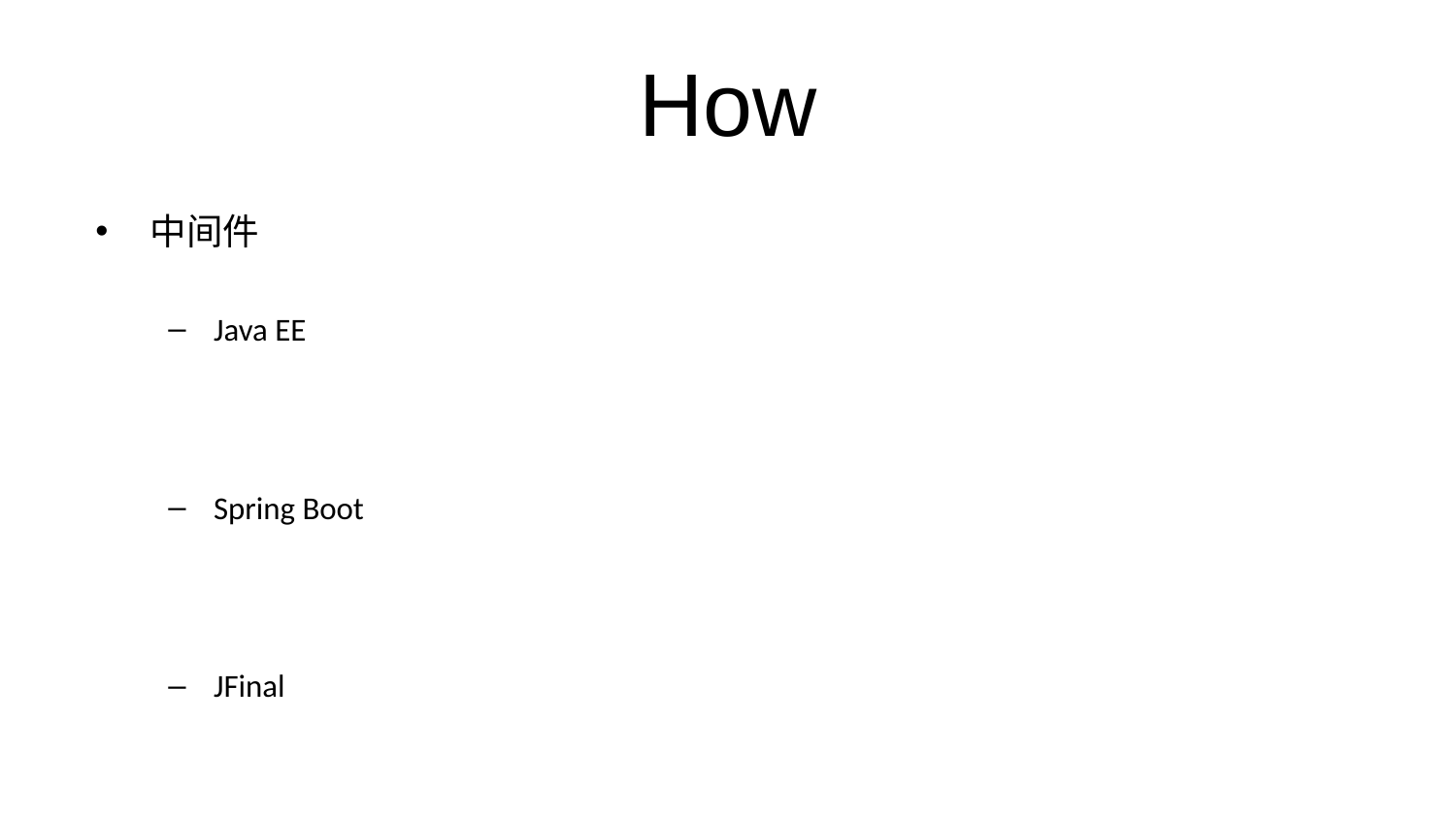

# How
中间件

Java EE

Spring Boot

JFinal